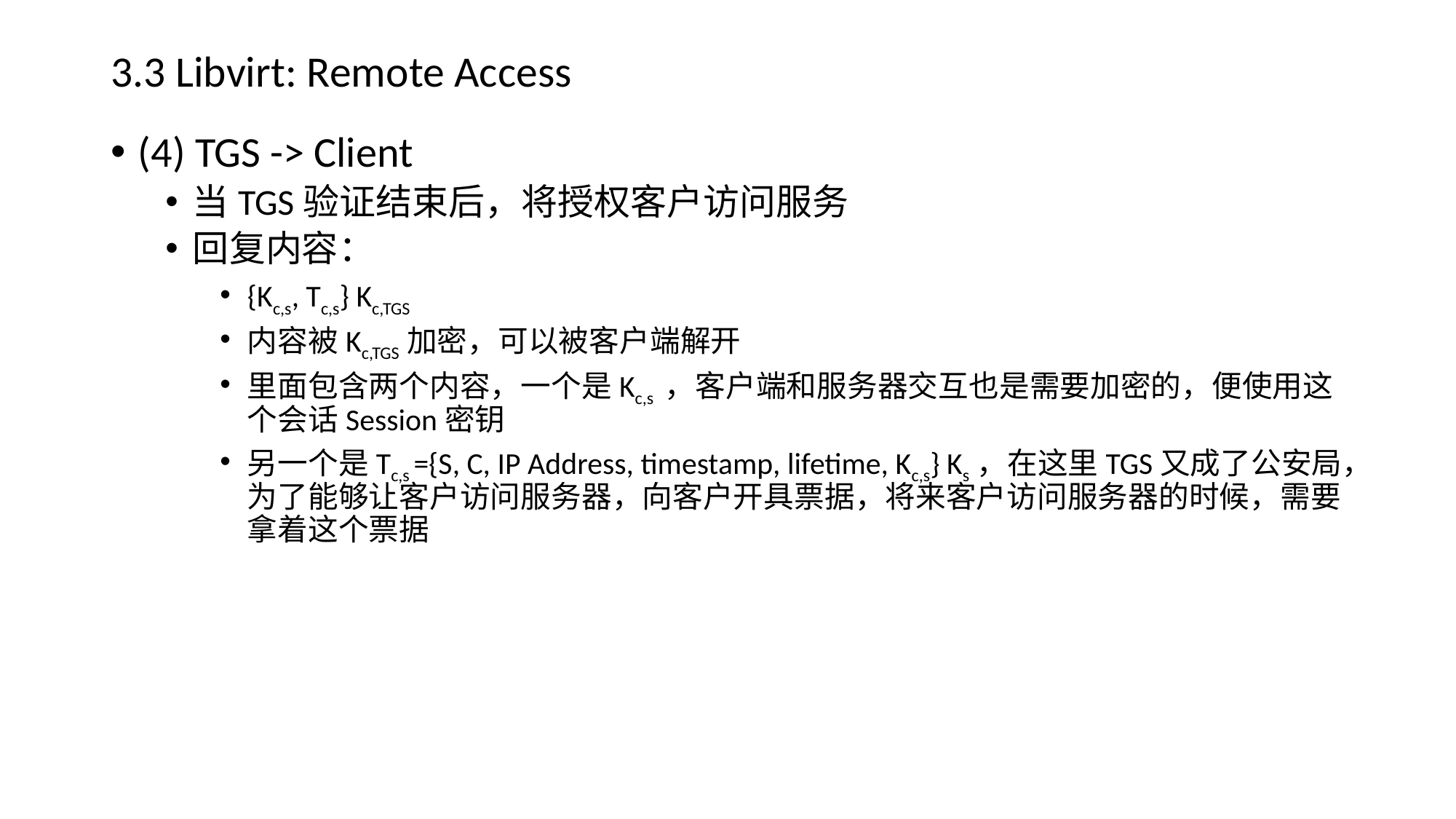

# 3.3 Libvirt: Remote Access
(4) TGS -> Client
当TGS验证结束后，将授权客户访问服务
回复内容：
{Kc,s, Tc,s} Kc,TGS
内容被Kc,TGS加密，可以被客户端解开
里面包含两个内容，一个是Kc,s ，客户端和服务器交互也是需要加密的，便使用这个会话Session密钥
另一个是Tc,s ={S, C, IP Address, timestamp, lifetime, Kc,s} Ks，在这里TGS又成了公安局，为了能够让客户访问服务器，向客户开具票据，将来客户访问服务器的时候，需要拿着这个票据